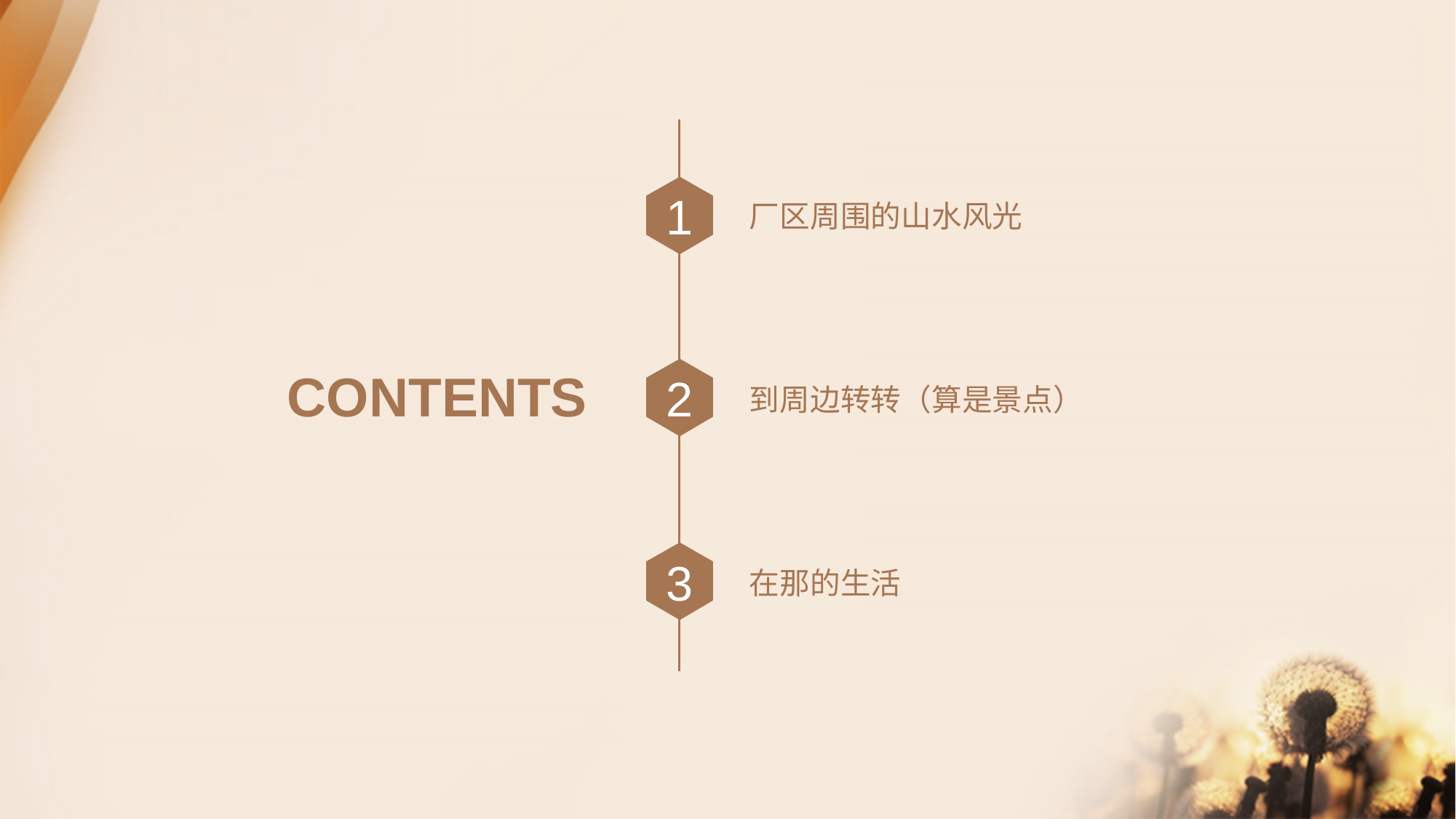

1
厂区周围的山水风光
CONTENTS
2
到周边转转（算是景点）
3
在那的生活